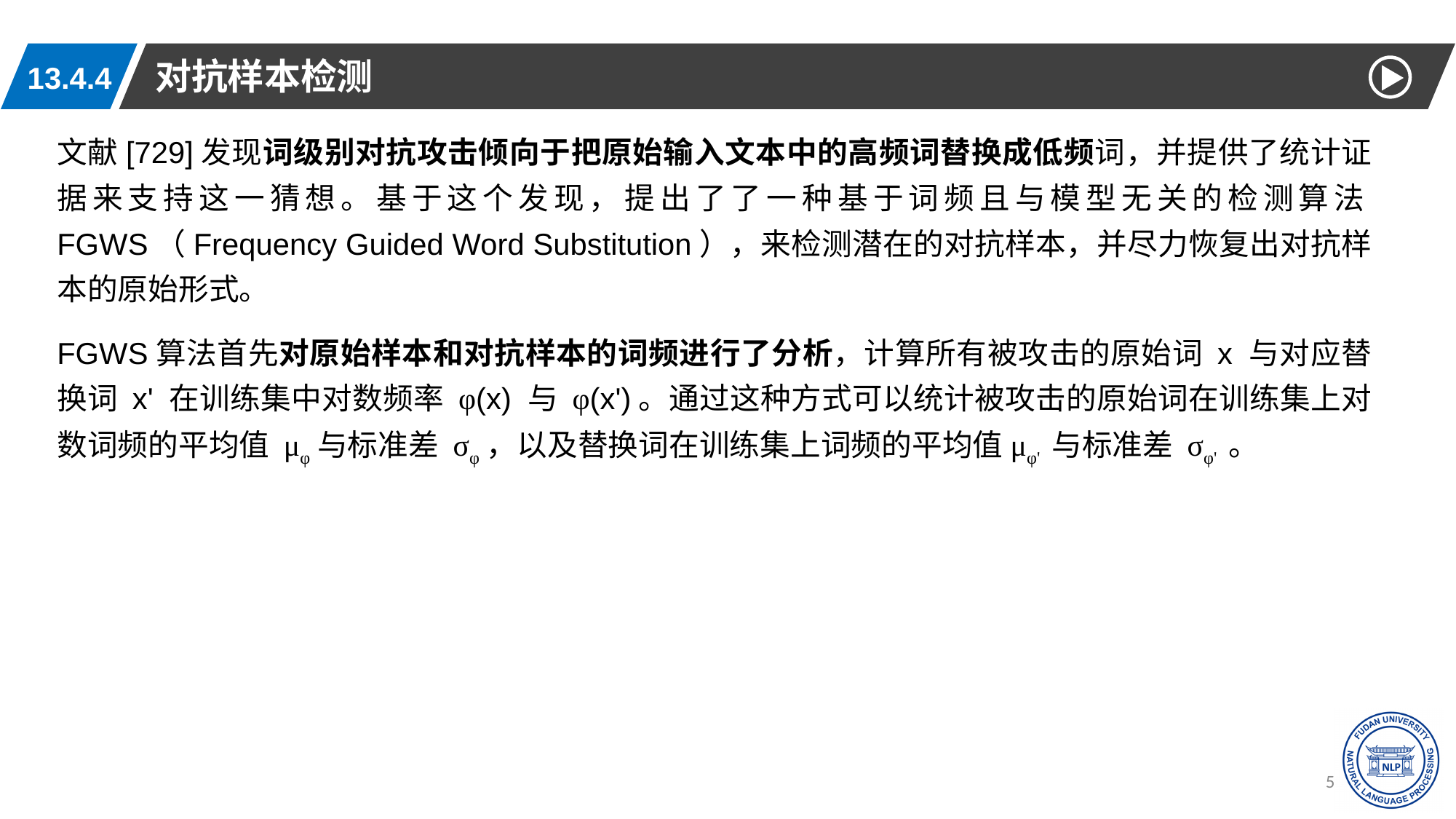

对抗样本检测
13.4.4

文献[729]发现词级别对抗攻击倾向于把原始输入文本中的高频词替换成低频词，并提供了统计证据来支持这一猜想。基于这个发现，提出了了一种基于词频且与模型无关的检测算法FGWS（Frequency Guided Word Substitution），来检测潜在的对抗样本，并尽力恢复出对抗样本的原始形式。
FGWS算法首先对原始样本和对抗样本的词频进行了分析，计算所有被攻击的原始词 x 与对应替换词 x' 在训练集中对数频率 φ(x) 与 φ(x')。通过这种方式可以统计被攻击的原始词在训练集上对数词频的平均值 μφ与标准差 σφ，以及替换词在训练集上词频的平均值μφ' 与标准差 σφ' 。
50